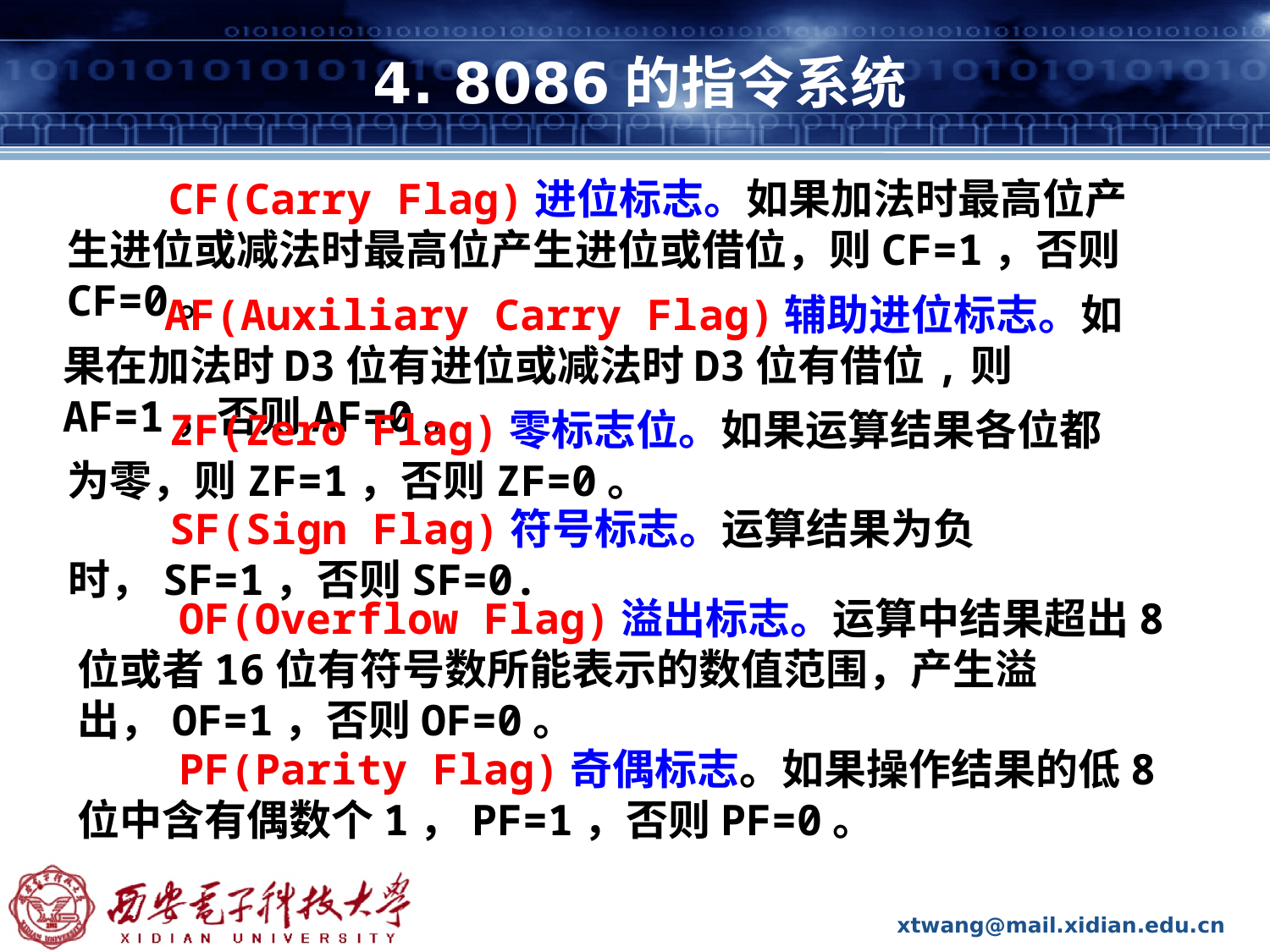

# 4. 8086的指令系统
    CF(Carry Flag)进位标志。如果加法时最高位产生进位或减法时最高位产生进位或借位，则CF=1，否则CF=0。
    AF(Auxiliary Carry Flag)辅助进位标志。如果在加法时D3位有进位或减法时D3位有借位,则AF=1，否则AF=0。
    ZF(Zero Flag)零标志位。如果运算结果各位都为零，则ZF=1，否则ZF=0。
    SF(Sign Flag)符号标志。运算结果为负时，SF=1，否则SF=0.
    OF(Overflow Flag)溢出标志。运算中结果超出8位或者16位有符号数所能表示的数值范围，产生溢出，OF=1，否则OF=0。
    PF(Parity Flag)奇偶标志。如果操作结果的低8位中含有偶数个1，PF=1，否则PF=0。